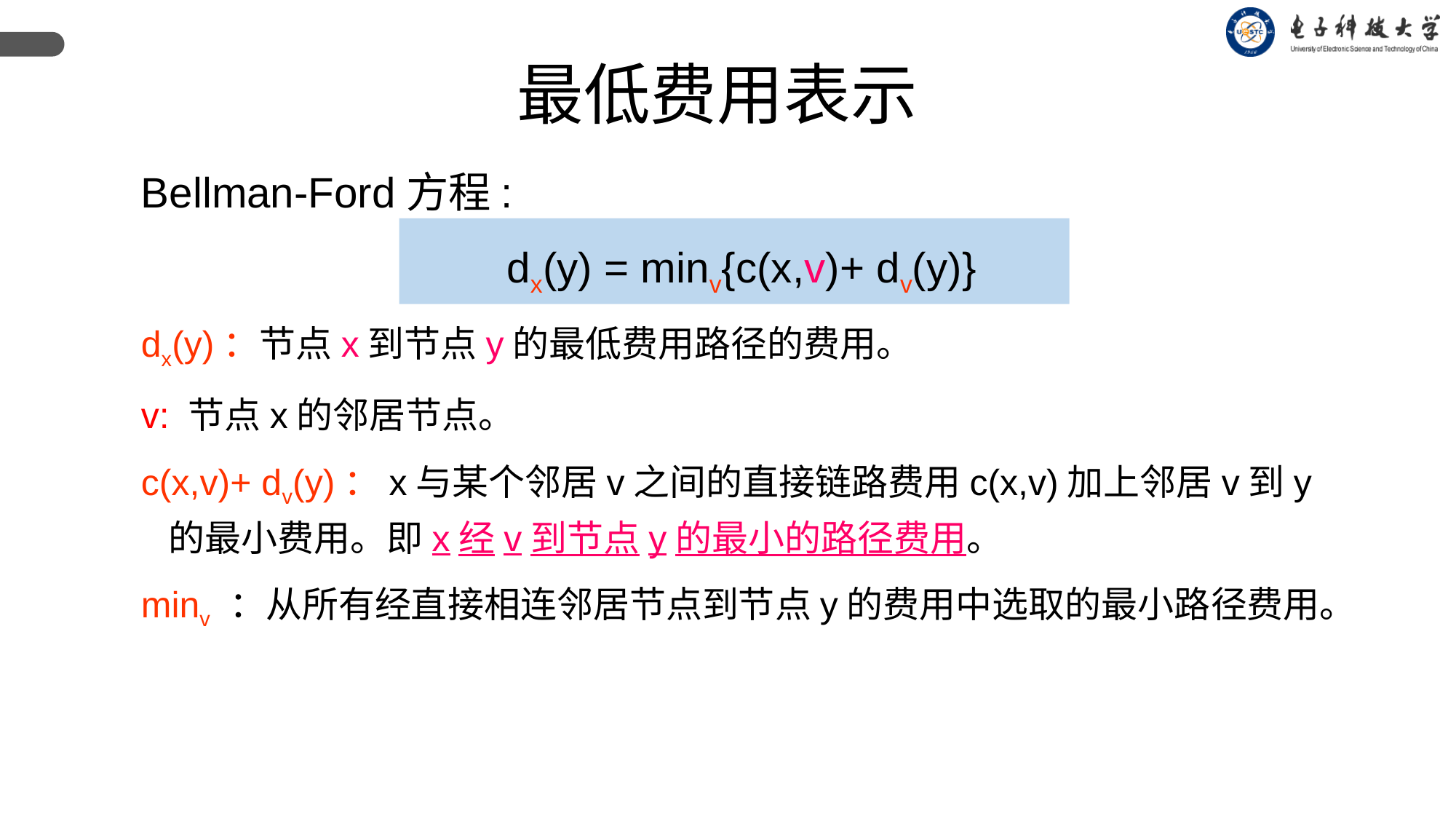

最低费用表示
Bellman-Ford方程:
dx(y) = minv{c(x,v)+ dv(y)}
dx(y)：节点x到节点y的最低费用路径的费用。
v: 节点x的邻居节点。
c(x,v)+ dv(y)：x与某个邻居v之间的直接链路费用c(x,v)加上邻居v到y的最小费用。即x经v到节点y的最小的路径费用。
minv ：从所有经直接相连邻居节点到节点y的费用中选取的最小路径费用。